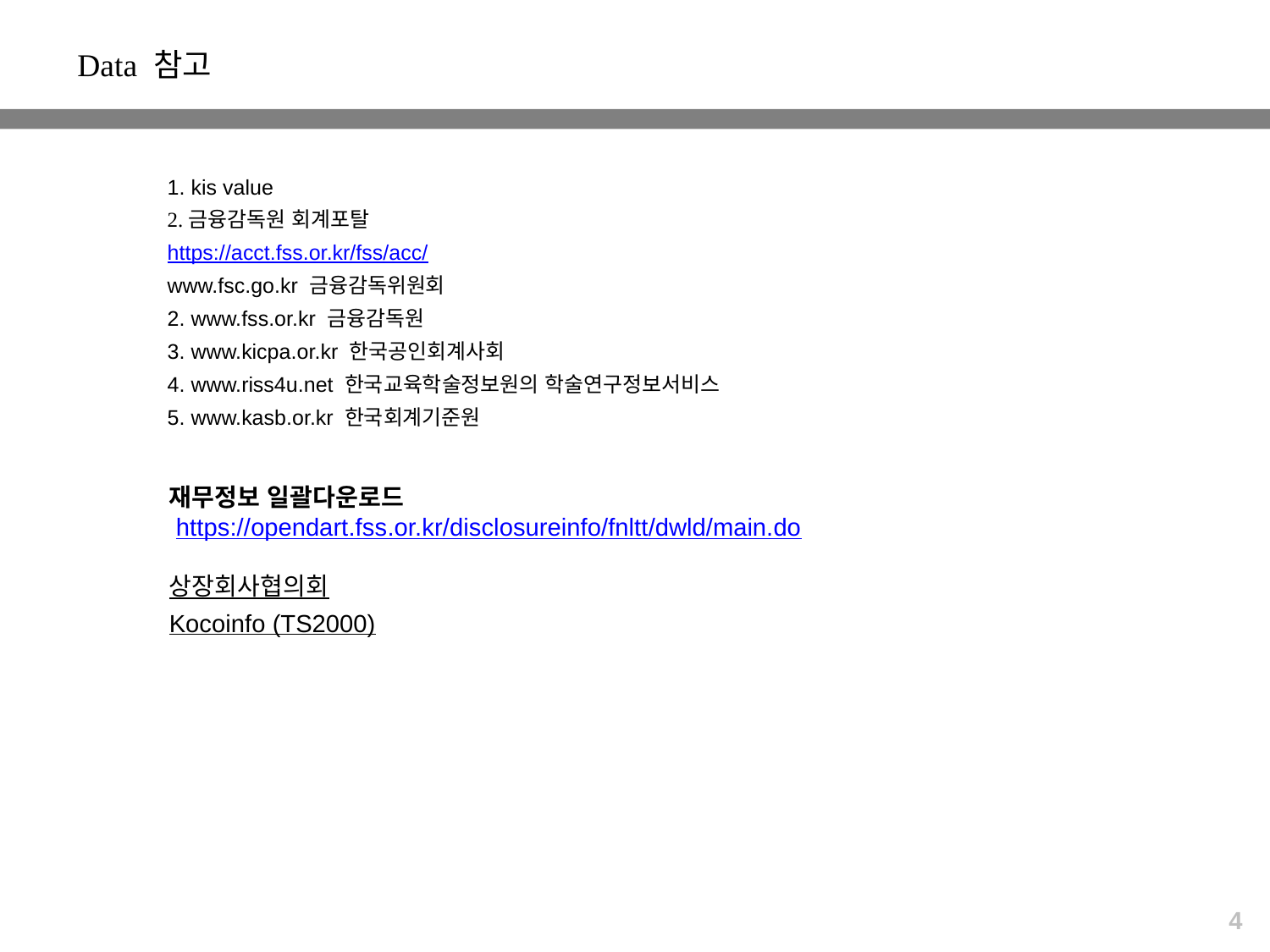

Data 참고

1. kis value
2.금융감독원 회계포탈
https://acct.fss.or.kr/fss/acc/
www.fsc.go.kr 금융감독위원회
2. www.fss.or.kr 금융감독원
3. www.kicpa.or.kr 한국공인회계사회
4. www.riss4u.net 한국교육학술정보원의 학술연구정보서비스
5. www.kasb.or.kr 한국회계기준원

재무정보 일괄다운로드
 https://opendart.fss.or.kr/disclosureinfo/fnltt/dwld/main.do

상장회사협의회
Kocoinfo (TS2000)
4